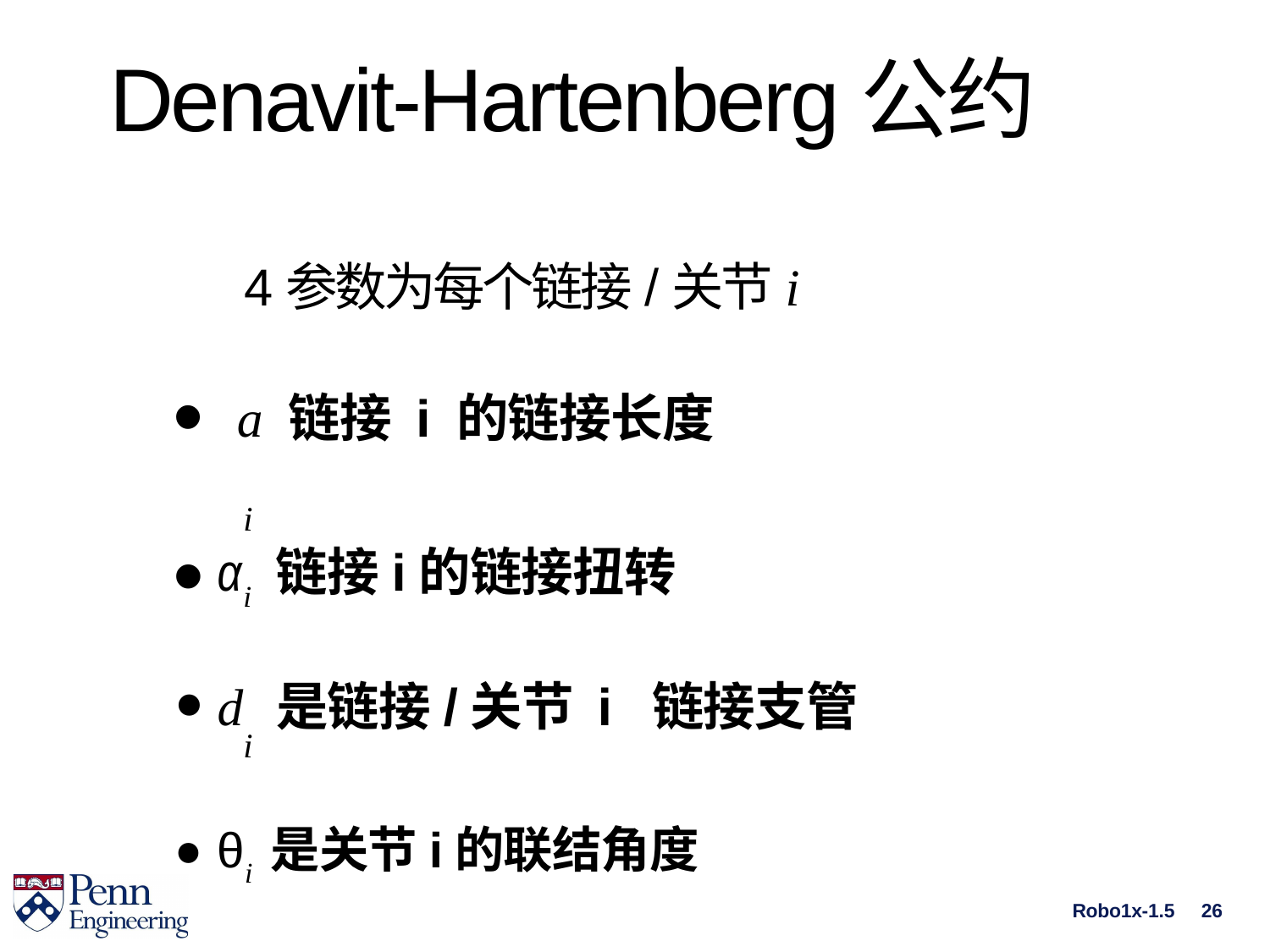

# Denavit-Hartenberg公约
       4参数为每个链接/关节i

a 链接 i 的链接长度

i
αi 链接i的链接扭转
d	是链接/关节 i  链接支管
i
θi 是关节i的联结角度
Robo1x-1.5
26